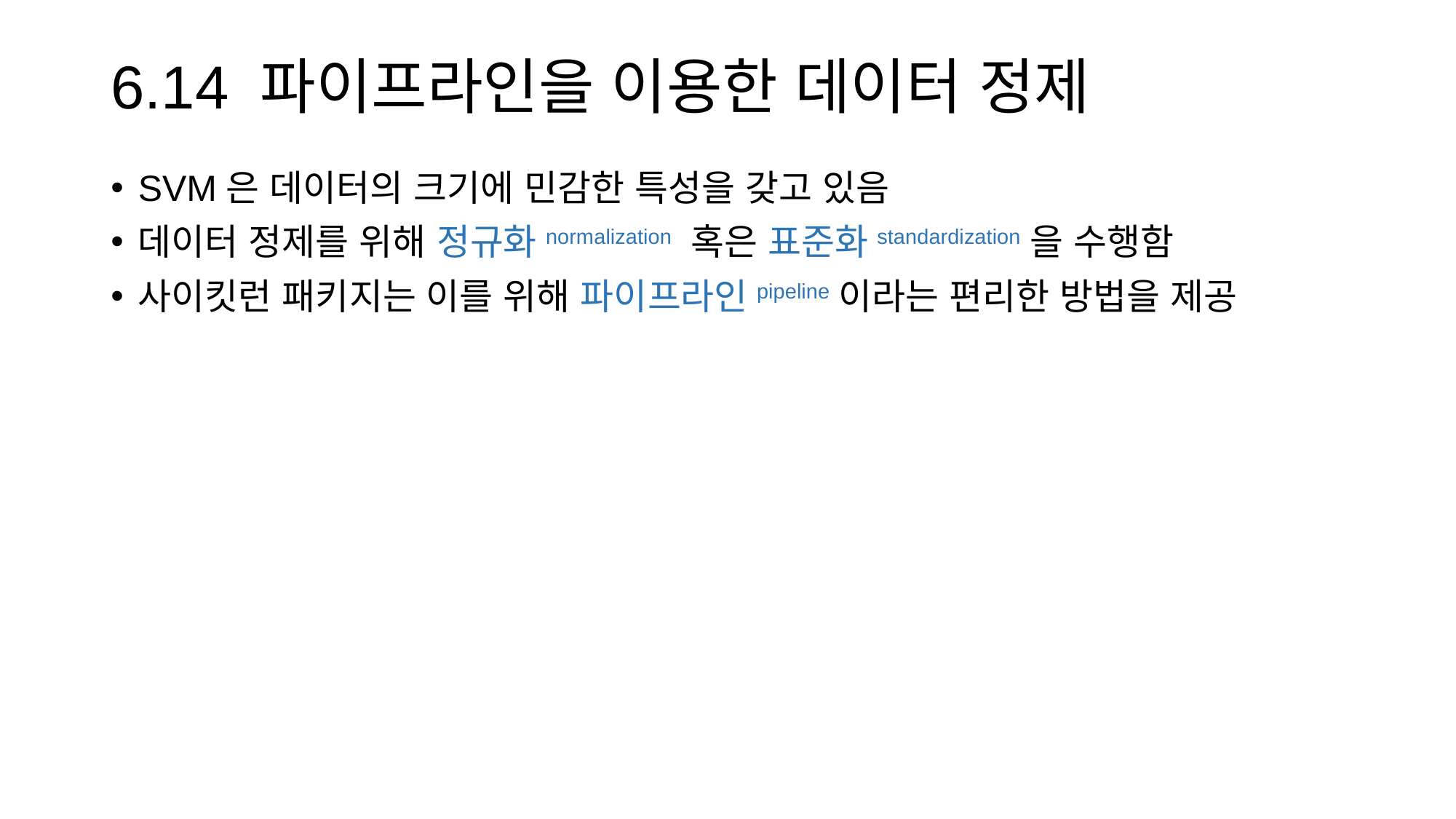

# 6.14 파이프라인을 이용한 데이터 정제
SVM은 데이터의 크기에 민감한 특성을 갖고 있음
데이터 정제를 위해 정규화normalization 혹은 표준화standardization을 수행함
사이킷런 패키지는 이를 위해 파이프라인pipeline이라는 편리한 방법을 제공